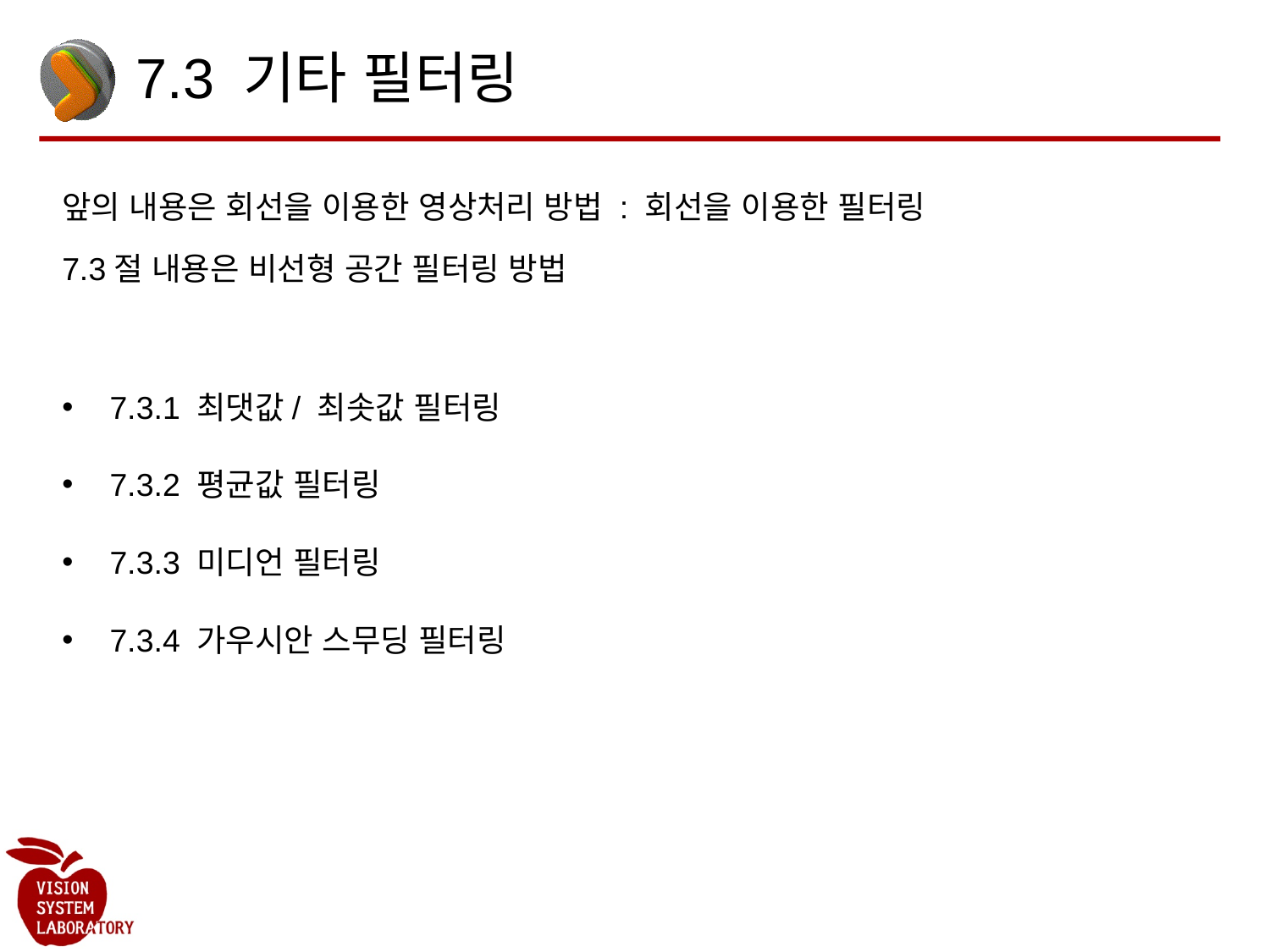

# 7.3 기타 필터링
앞의 내용은 회선을 이용한 영상처리 방법 : 회선을 이용한 필터링
7.3절 내용은 비선형 공간 필터링 방법

7.3.1 최댓값/ 최솟값 필터링
7.3.2 평균값 필터링
7.3.3 미디언 필터링
7.3.4 가우시안 스무딩 필터링